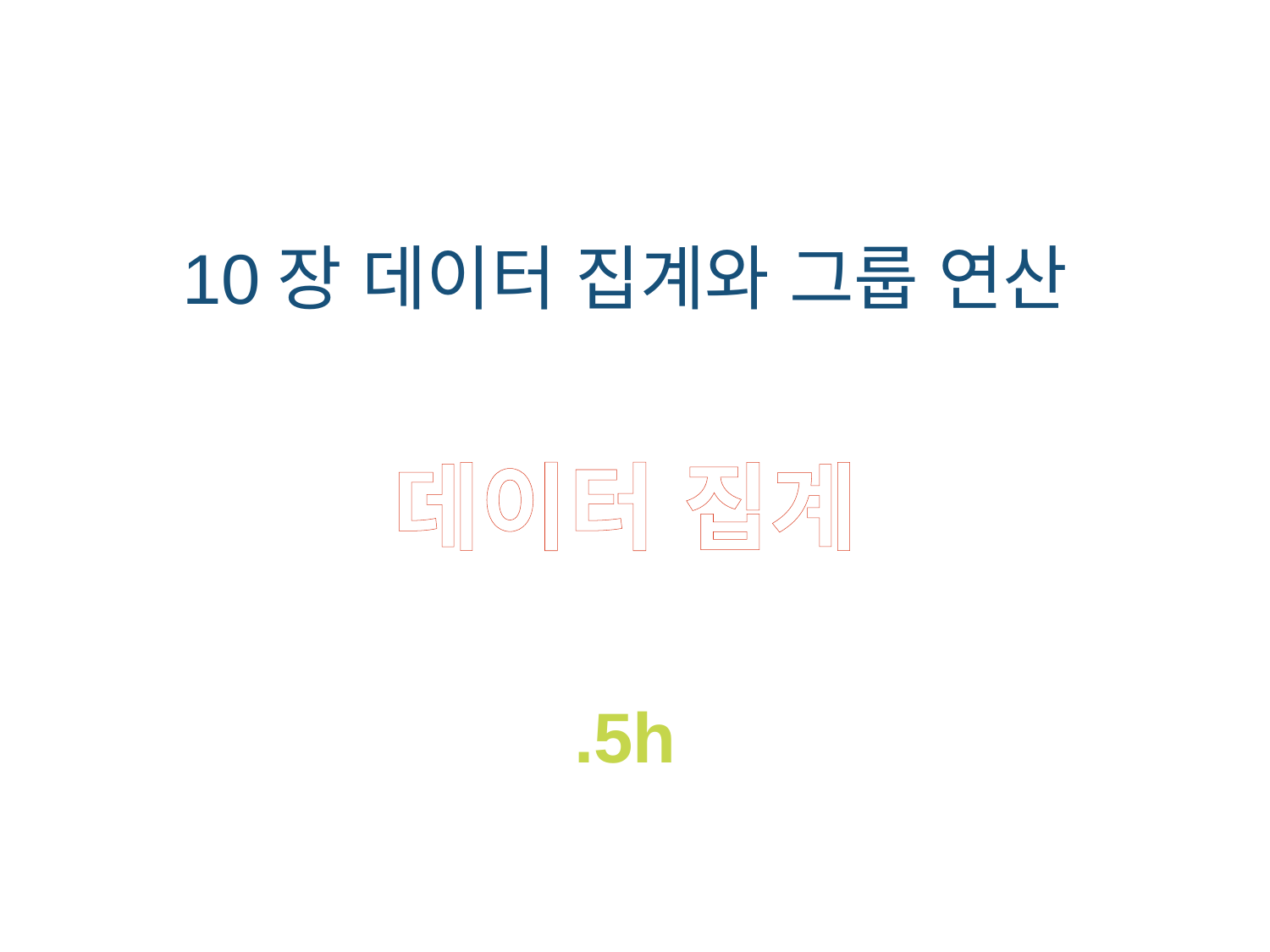

10장 데이터 집계와 그룹 연산
데이터 집계
.5h